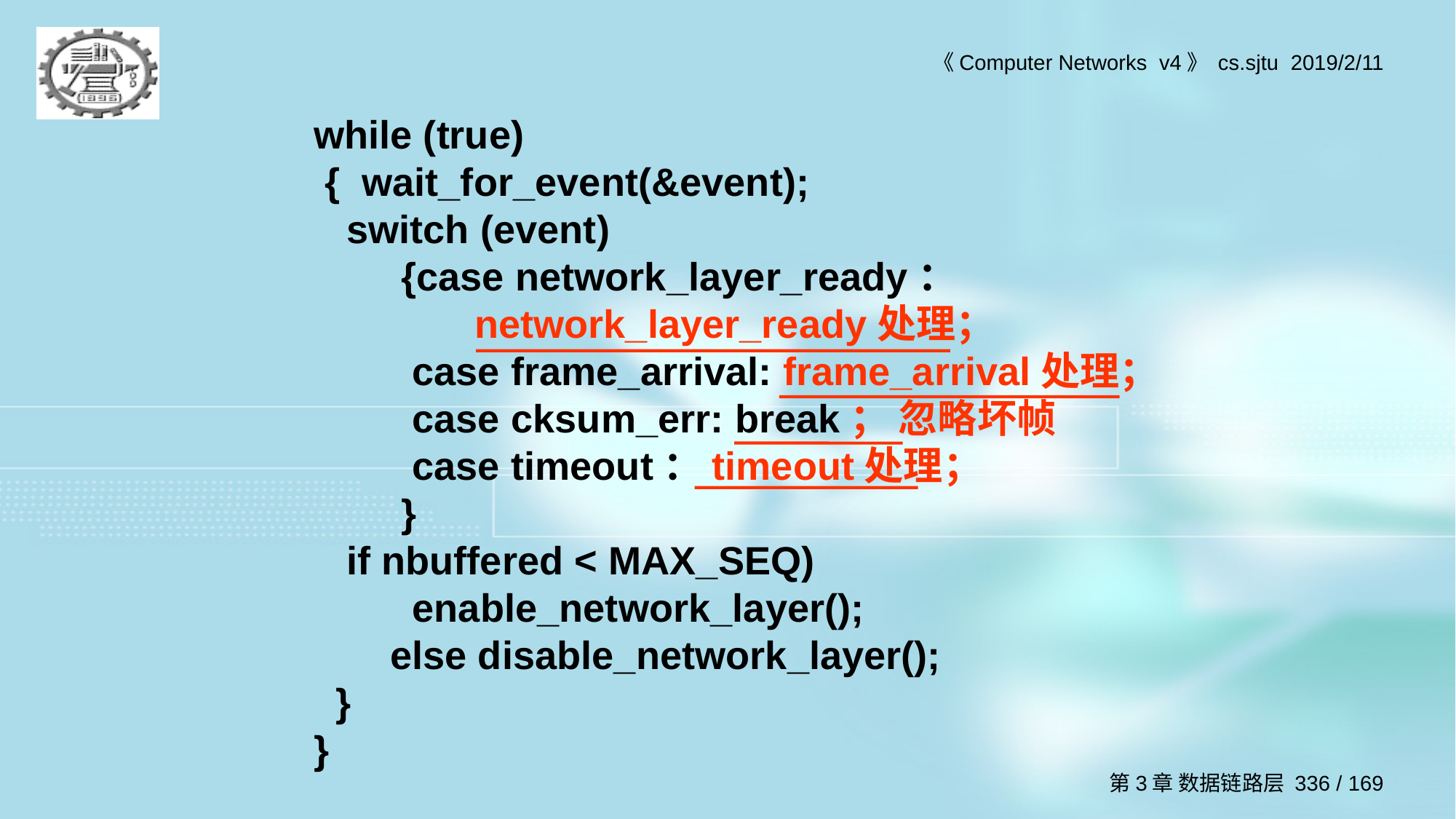

while (true)
 {  wait_for_event(&event);
   switch (event)
        {case network_layer_ready：
	network_layer_ready处理；
         case frame_arrival: frame_arrival处理；
         case cksum_err: break； 忽略坏帧
         case timeout：timeout处理；
        }
   if nbuffered < MAX_SEQ)
         enable_network_layer();
       else disable_network_layer();
  }
}